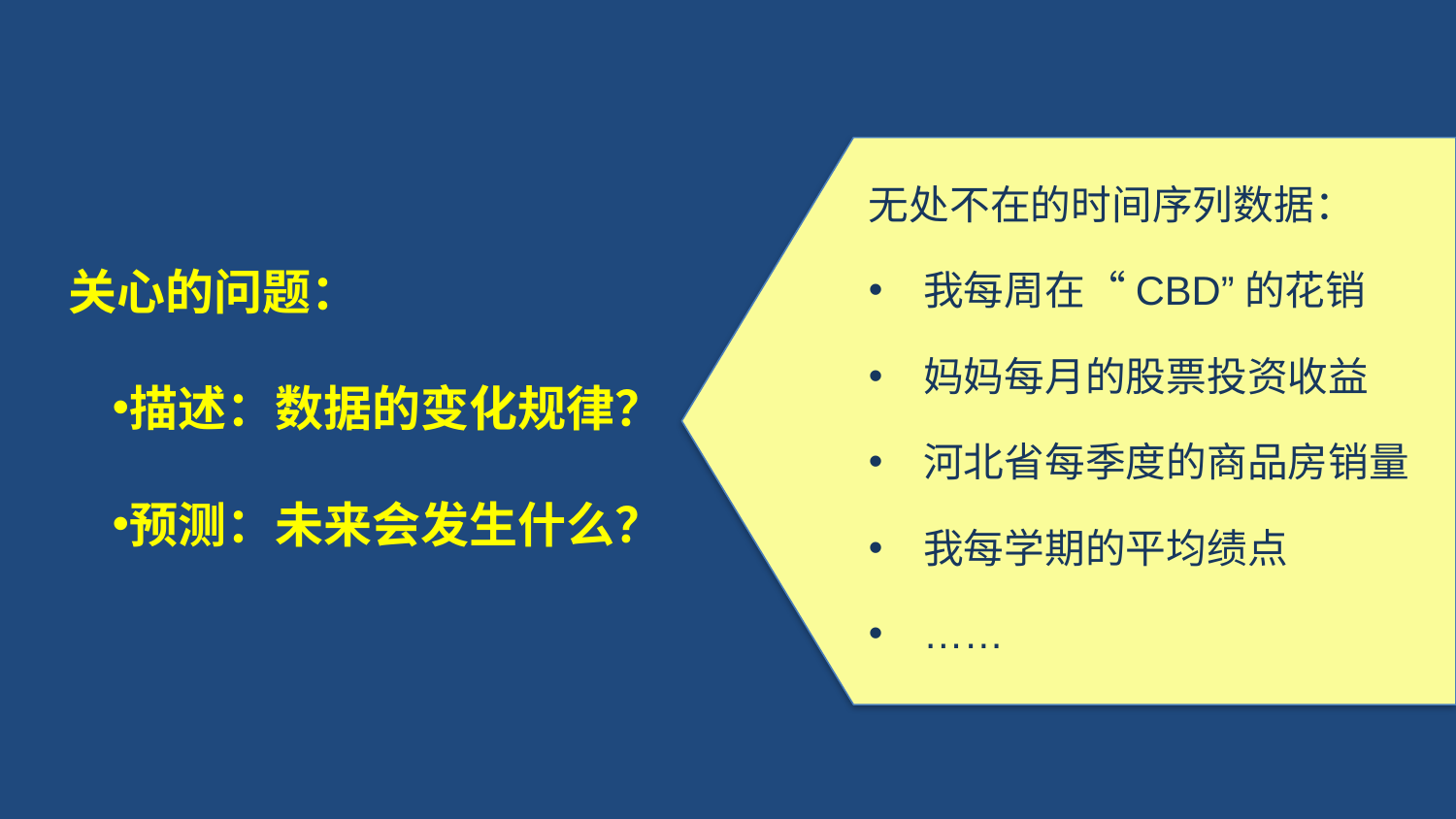

无处不在的时间序列数据：
我每周在“CBD”的花销
妈妈每月的股票投资收益
河北省每季度的商品房销量
我每学期的平均绩点
……

关心的问题：
描述：数据的变化规律？
预测：未来会发生什么？